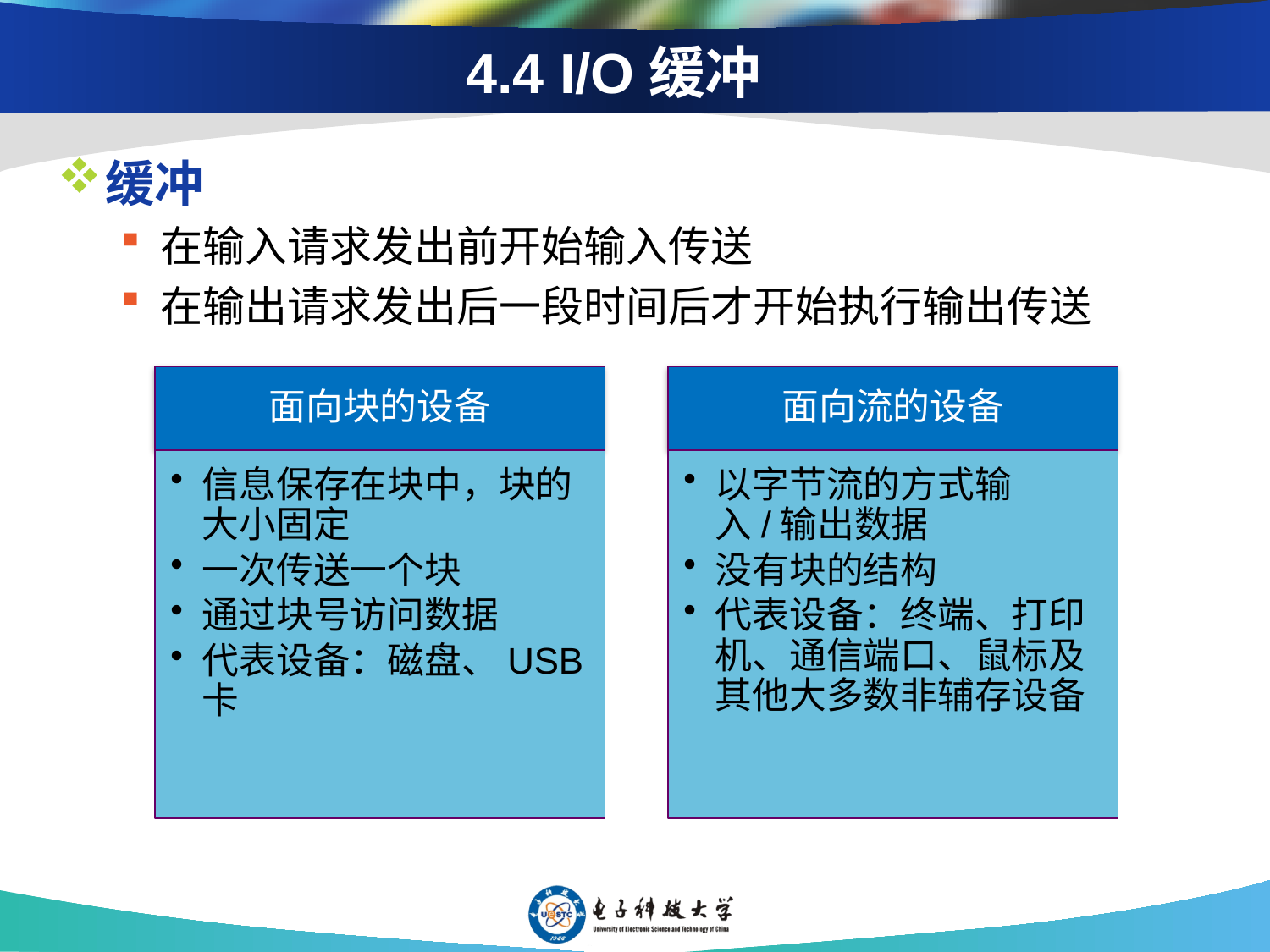

# 4.4 I/O缓冲
缓冲
在输入请求发出前开始输入传送
在输出请求发出后一段时间后才开始执行输出传送
面向块的设备
信息保存在块中，块的大小固定
一次传送一个块
通过块号访问数据
代表设备：磁盘、USB卡
面向流的设备
以字节流的方式输入/输出数据
没有块的结构
代表设备：终端、打印机、通信端口、鼠标及其他大多数非辅存设备